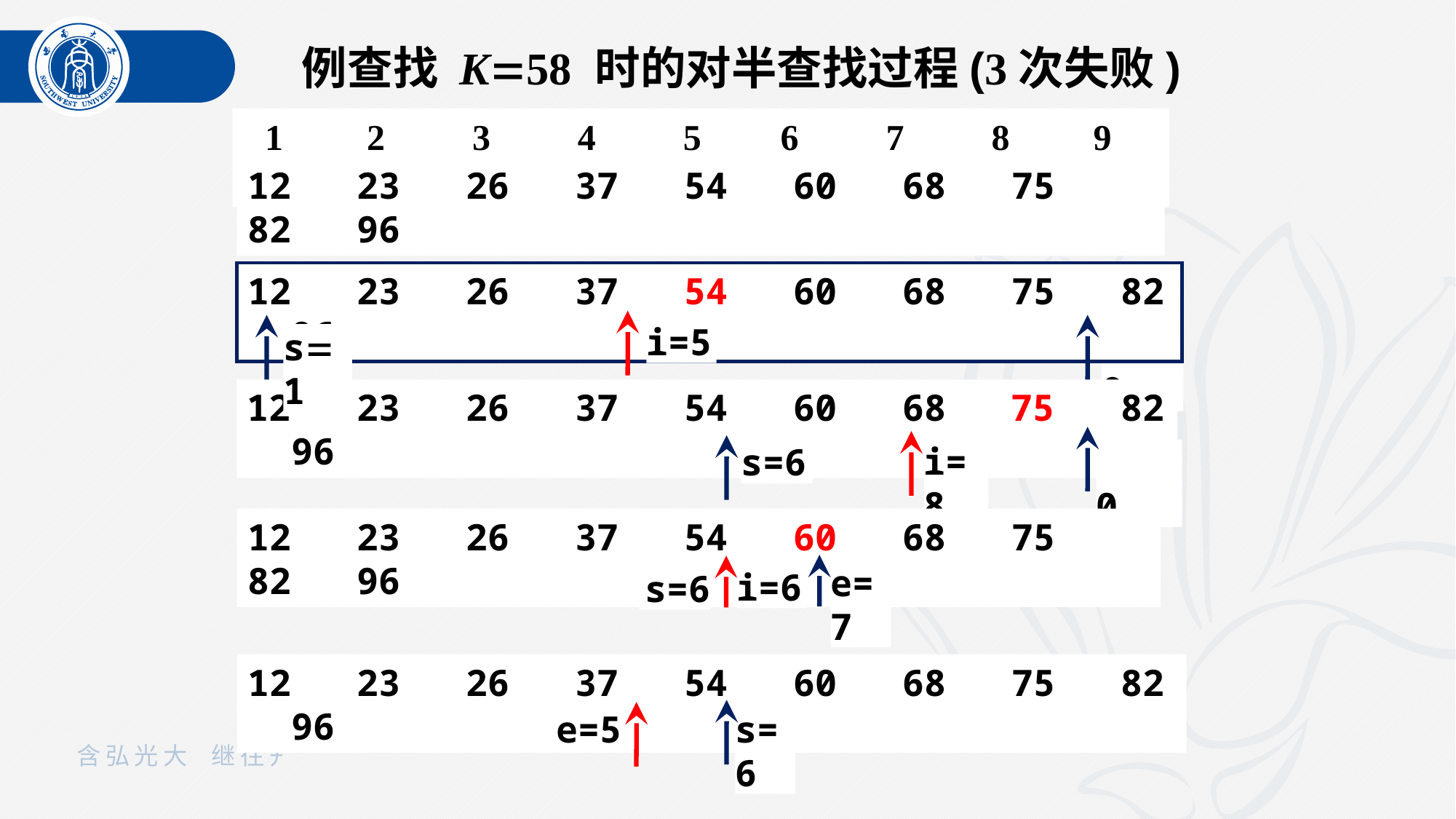

例查找 K=58 时的对半查找过程(3次失败)
 1       2    3    4    5      6    7    8       9    10
12   23   26   37   54   60   68   75   82   96
12   23   26   37   54   60   68   75   82   96

i=5
e=10
s=1
12   23   26   37   54   60   68   75   82   96

i=8
s=6
e=10
12   23   26   37   54   60   68   75   82   96

e=7
i=6
s=6
12   23   26   37   54   60   68   75   82   96

e=5
s=6